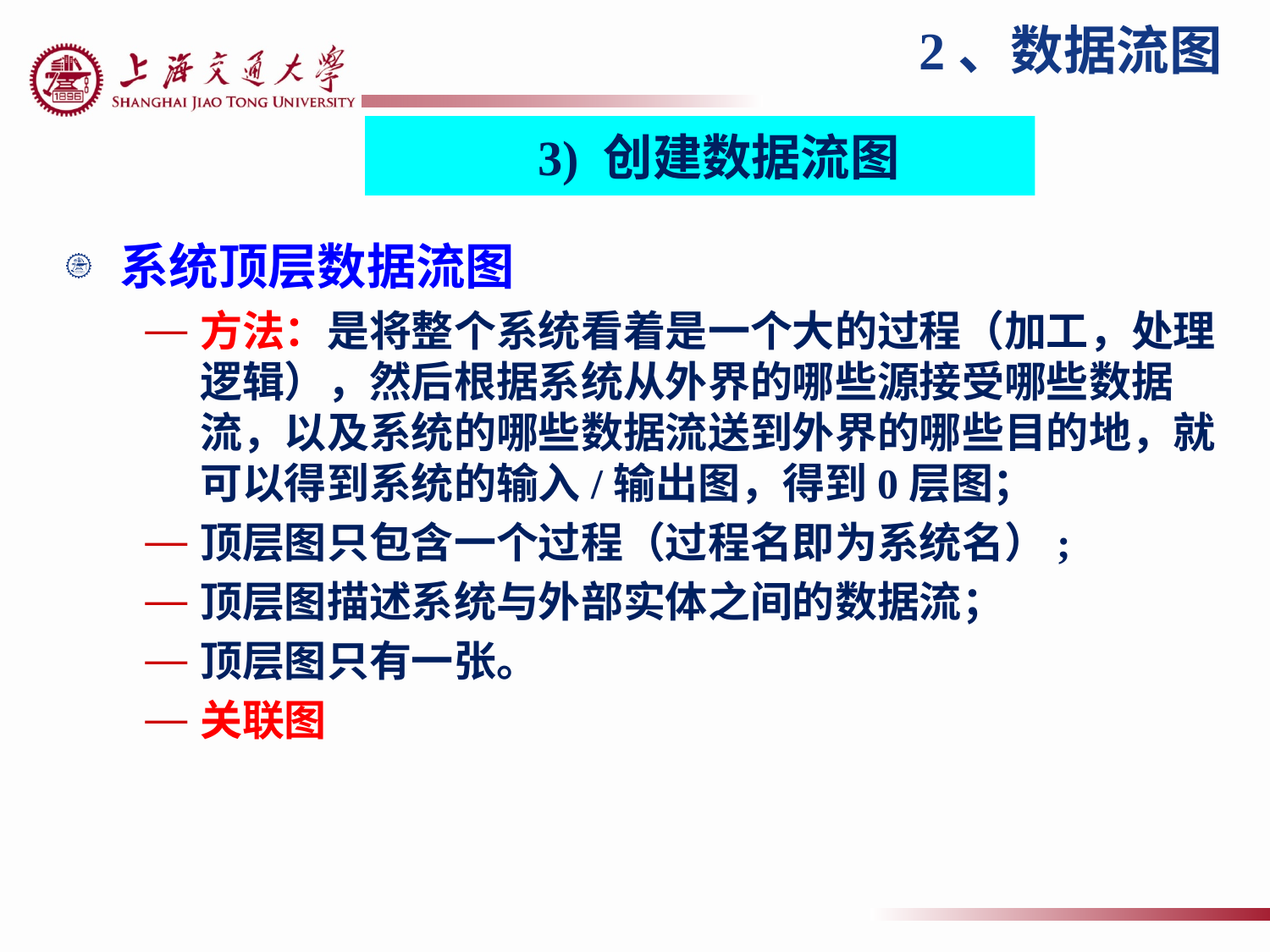

2、数据流图
3) 创建数据流图
系统顶层数据流图
方法：是将整个系统看着是一个大的过程（加工，处理逻辑），然后根据系统从外界的哪些源接受哪些数据流，以及系统的哪些数据流送到外界的哪些目的地，就可以得到系统的输入/输出图，得到0层图；
顶层图只包含一个过程（过程名即为系统名）;
顶层图描述系统与外部实体之间的数据流；
顶层图只有一张。
关联图